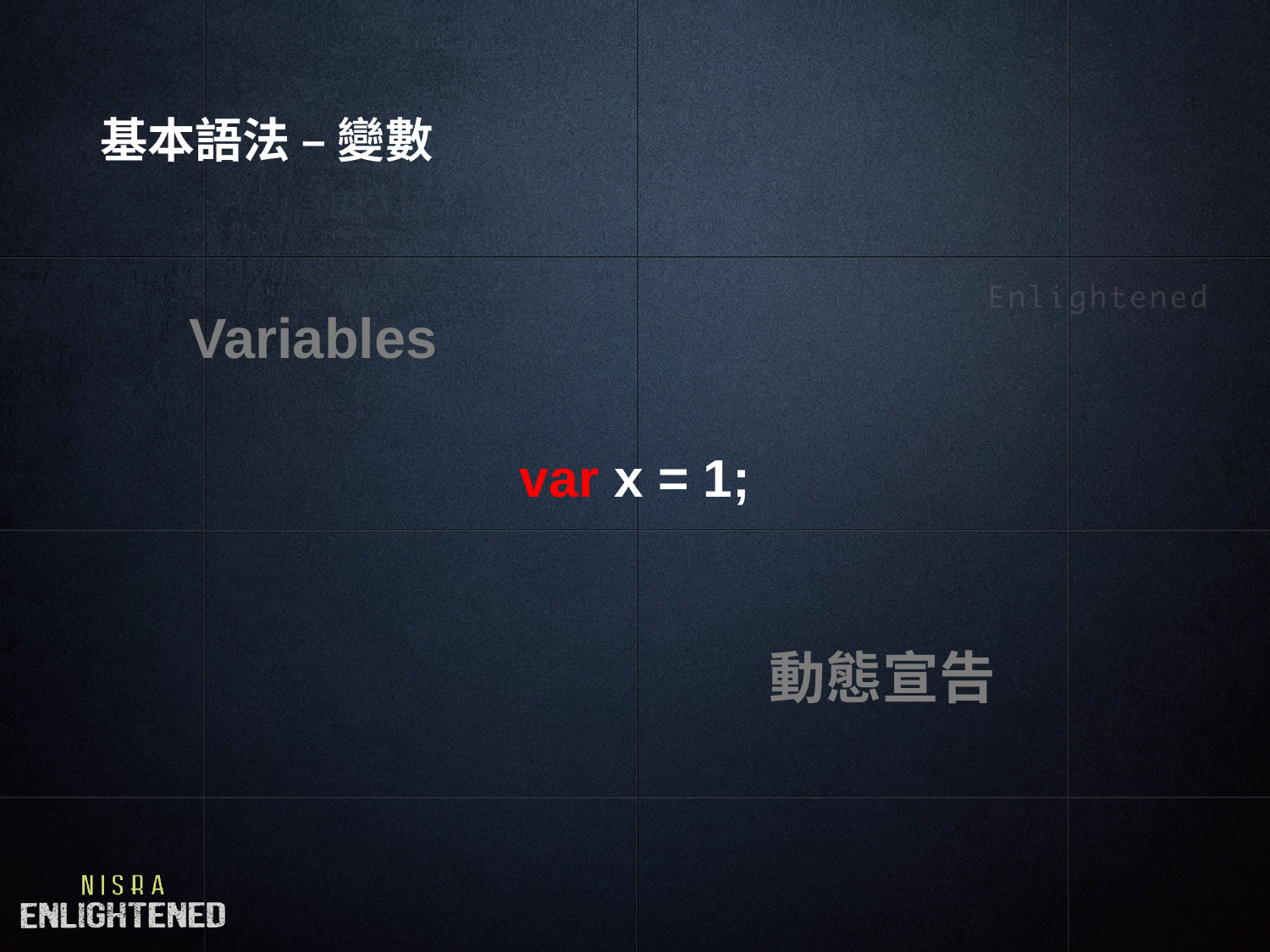

# 基本語法 – 變數
Variables
var x = 1;
動態宣告